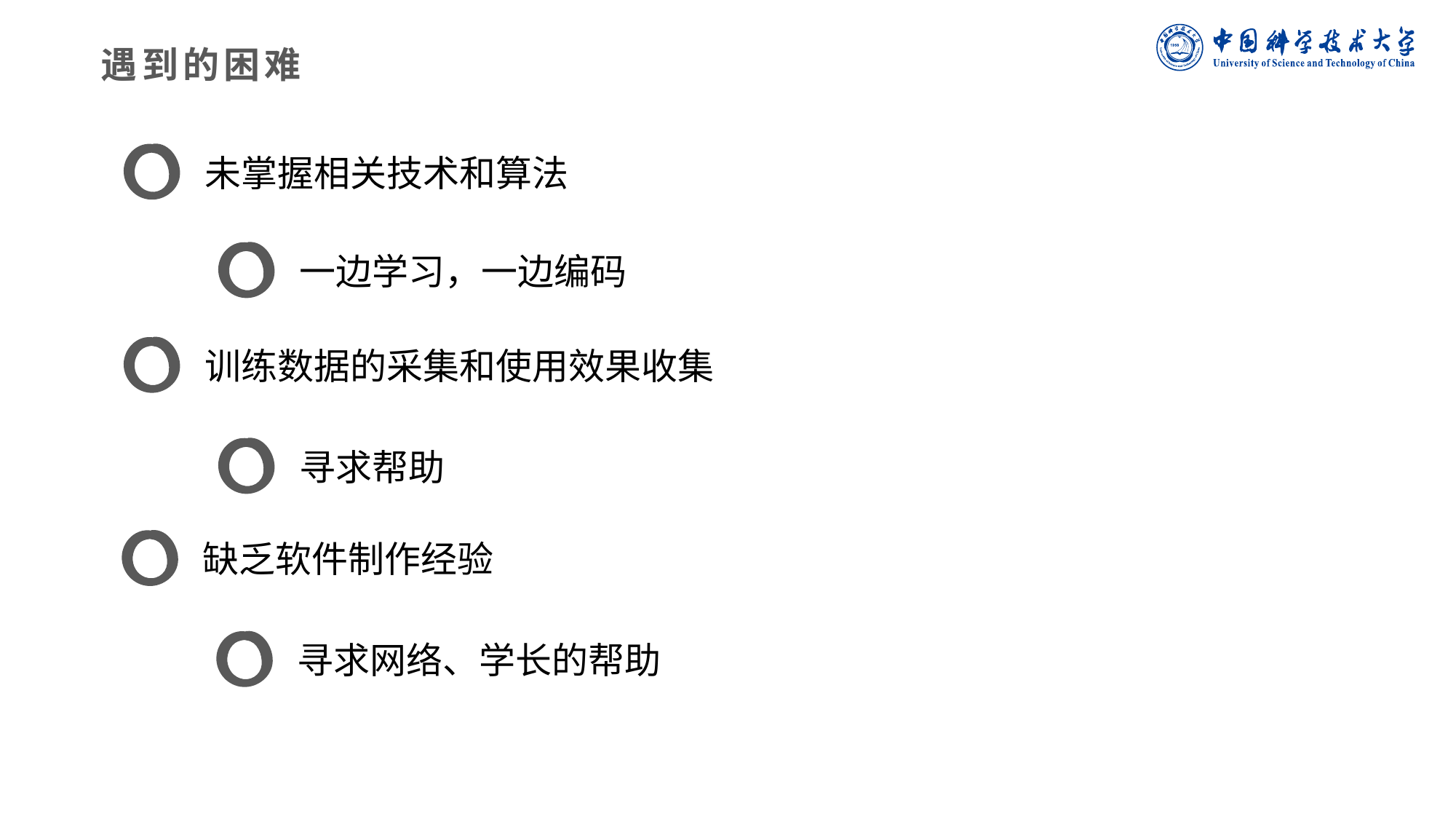

遇到的困难

未掌握相关技术和算法

一边学习，一边编码

训练数据的采集和使用效果收集

寻求帮助

缺乏软件制作经验

寻求网络、学长的帮助
11